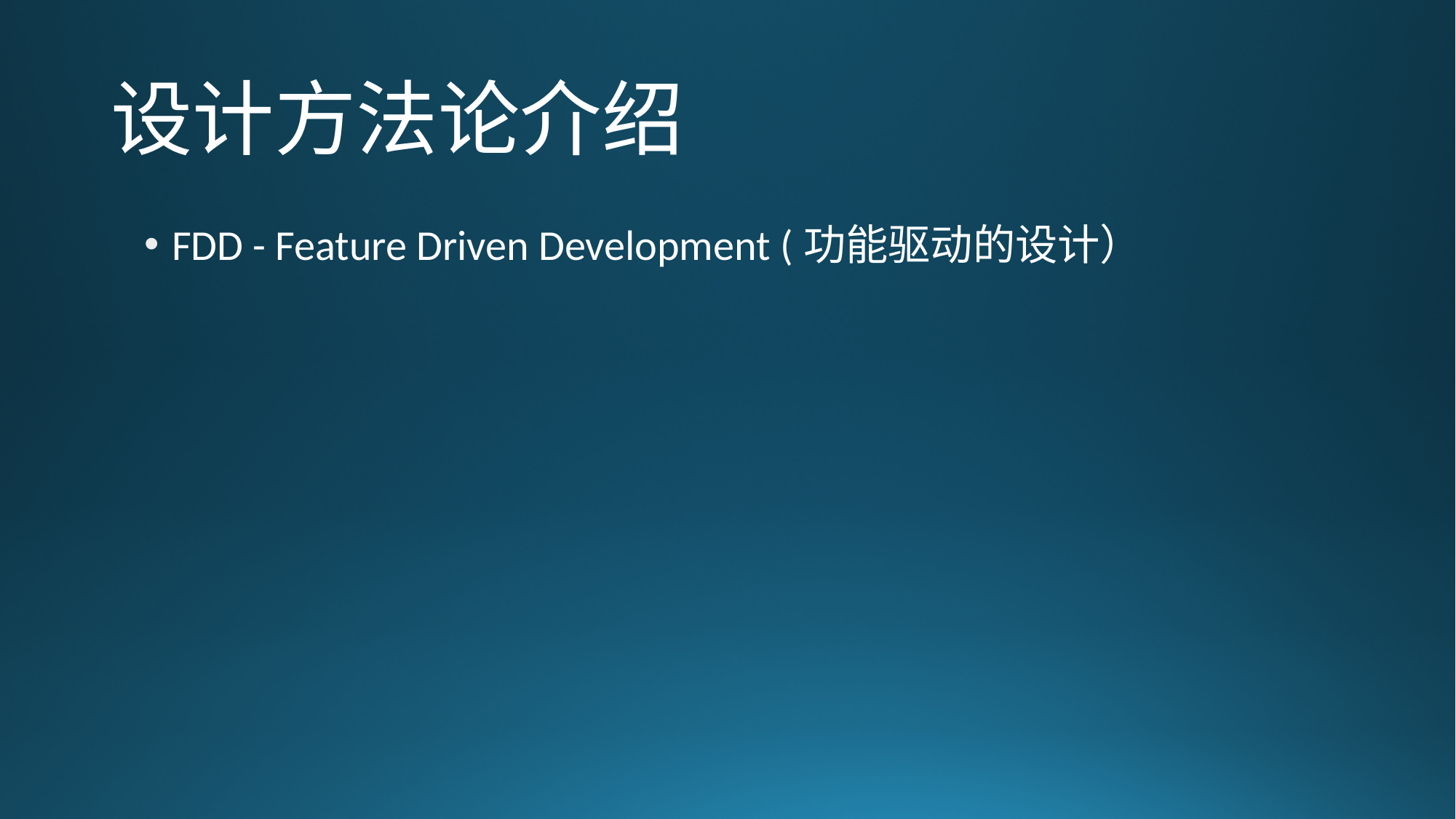

# 设计方法论介绍
FDD - Feature Driven Development (功能驱动的设计）